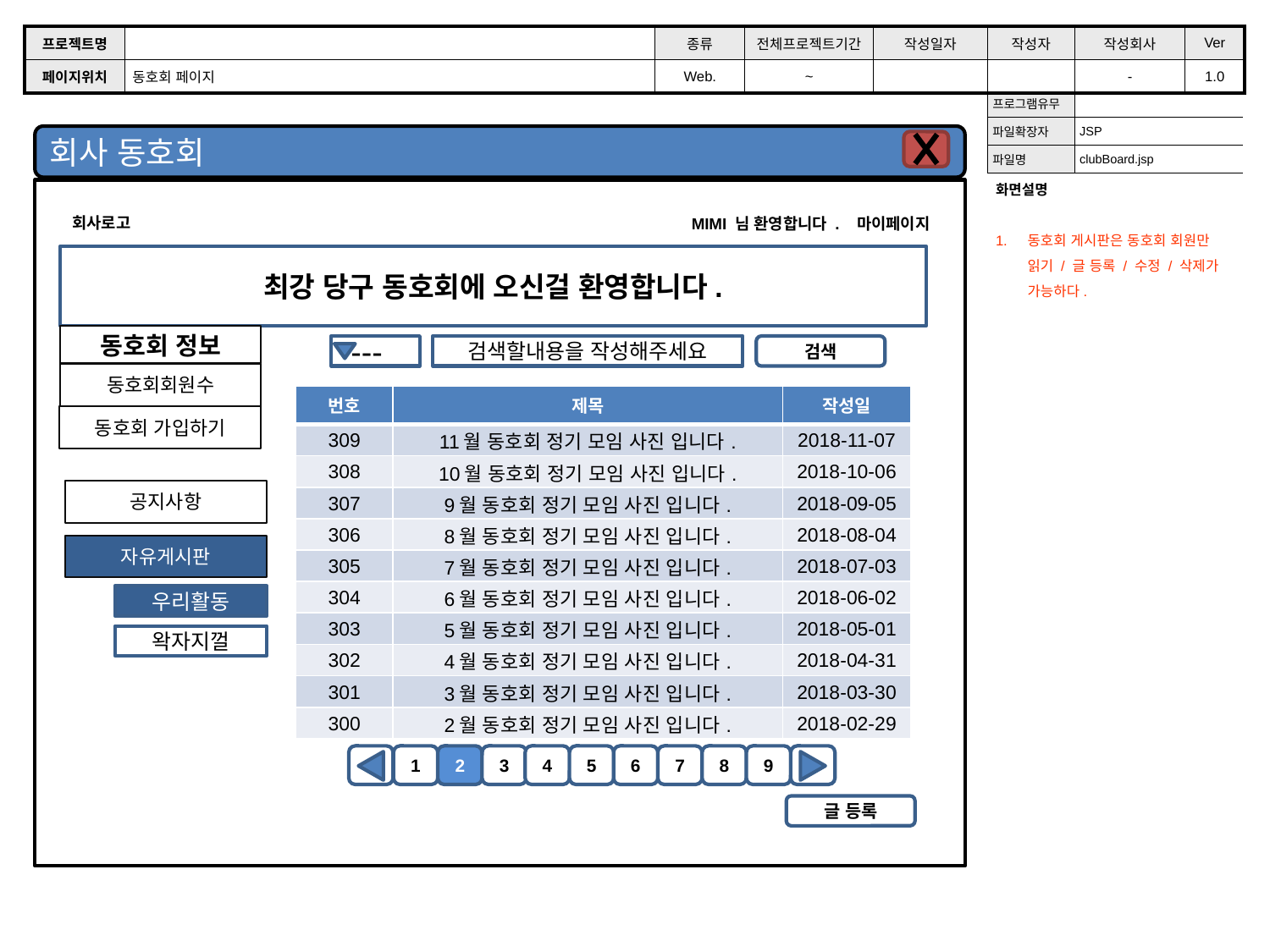

| 프로젝트명 |  | 종류 | 전체프로젝트기간 | 작성일자 | 작성자 | 작성회사 | Ver |
| --- | --- | --- | --- | --- | --- | --- | --- |
| 페이지위치 | 동호회 페이지 | Web. | ~ |  |  | - | 1.0 |
| 프로그램유무 |  |
| --- | --- |
| 파일확장자 | JSP |
| 파일명 | clubBoard.jsp |
회사 동호회

회사로고
MIMI 님 환영합니다 .   마이페이지
화면설명

동호회 게시판은 동호회 회원만 읽기 / 글 등록 / 수정 / 삭제가 가능하다.

최강 당구 동호회에 오신걸 환영합니다.
동호회 정보
---
검색할내용을 작성해주세요
검색

동호회회원수
| 번호 | 제목 | 작성일 |
| --- | --- | --- |
| 309 | 11월 동호회 정기 모임 사진 입니다. | 2018-11-07 |
| 308 | 10월 동호회 정기 모임 사진 입니다. | 2018-10-06 |
| 307 | 9월 동호회 정기 모임 사진 입니다. | 2018-09-05 |
| 306 | 8월 동호회 정기 모임 사진 입니다. | 2018-08-04 |
| 305 | 7월 동호회 정기 모임 사진 입니다. | 2018-07-03 |
| 304 | 6월 동호회 정기 모임 사진 입니다. | 2018-06-02 |
| 303 | 5월 동호회 정기 모임 사진 입니다. | 2018-05-01 |
| 302 | 4월 동호회 정기 모임 사진 입니다. | 2018-04-31 |
| 301 | 3월 동호회 정기 모임 사진 입니다. | 2018-03-30 |
| 300 | 2월 동호회 정기 모임 사진 입니다. | 2018-02-29 |
동호회 가입하기
공지사항
자유게시판
우리활동
왁자지껄

8
7
5
3
2
1
4
6
9

글 등록